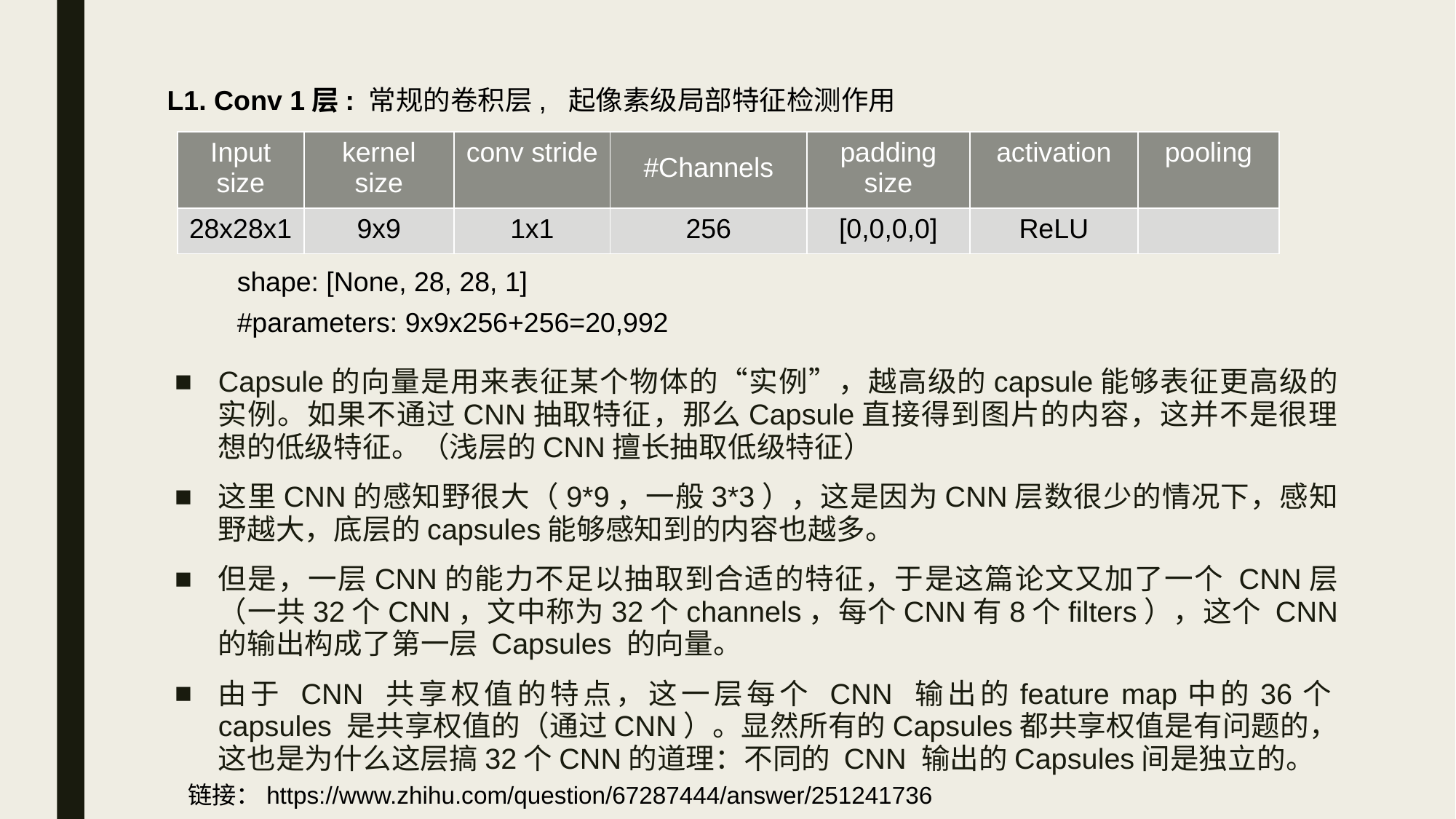

L1. Conv 1层: 常规的卷积层,  起像素级局部特征检测作用
| Input size | kernel size | conv stride | #Channels | padding size | activation | pooling |
| --- | --- | --- | --- | --- | --- | --- |
| 28x28x1 | 9x9 | 1x1 | 256 | [0,0,0,0] | ReLU |  |
shape: [None, 28, 28, 1]
#parameters: 9x9x256+256=20,992
Capsule的向量是用来表征某个物体的“实例”，越高级的capsule能够表征更高级的实例。如果不通过CNN抽取特征，那么Capsule直接得到图片的内容，这并不是很理想的低级特征。（浅层的CNN擅长抽取低级特征）
这里CNN的感知野很大（9*9，一般3*3），这是因为CNN层数很少的情况下，感知野越大，底层的capsules能够感知到的内容也越多。
但是，一层CNN的能力不足以抽取到合适的特征，于是这篇论文又加了一个 CNN层（一共32个CNN，文中称为32个channels，每个CNN有8个filters），这个 CNN 的输出构成了第一层 Capsules 的向量。
由于 CNN 共享权值的特点，这一层每个 CNN 输出的feature map中的36个capsules 是共享权值的（通过CNN）。显然所有的Capsules都共享权值是有问题的，这也是为什么这层搞32个CNN的道理：不同的 CNN 输出的Capsules间是独立的。
链接：https://www.zhihu.com/question/67287444/answer/251241736